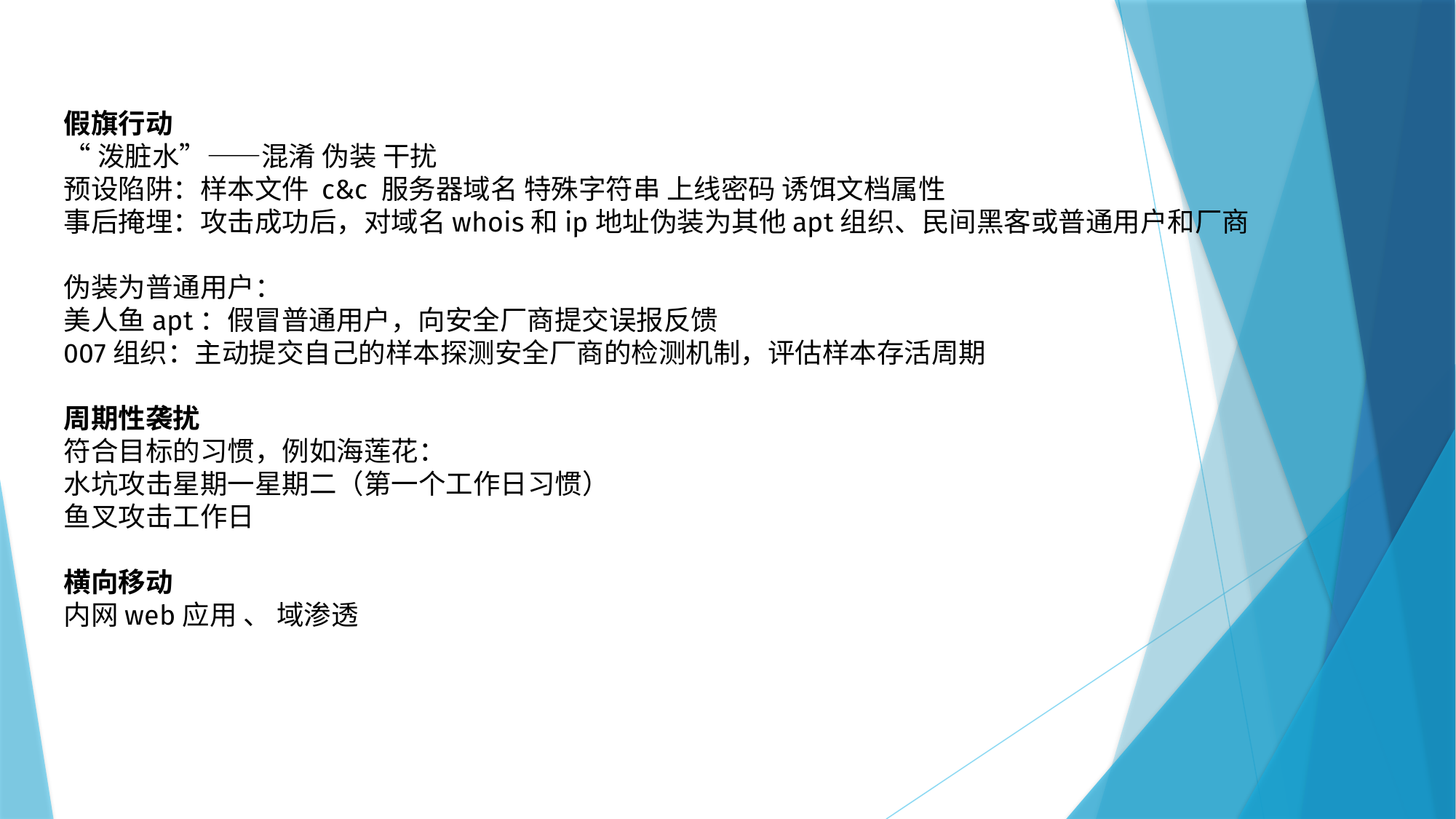

假旗行动
“泼脏水”——混淆 伪装 干扰
预设陷阱：样本文件 c&c 服务器域名 特殊字符串 上线密码 诱饵文档属性
事后掩埋：攻击成功后，对域名whois和ip地址伪装为其他apt组织、民间黑客或普通用户和厂商

伪装为普通用户：
美人鱼apt：假冒普通用户，向安全厂商提交误报反馈
007组织：主动提交自己的样本探测安全厂商的检测机制，评估样本存活周期

周期性袭扰
符合目标的习惯，例如海莲花：
水坑攻击星期一星期二（第一个工作日习惯）
鱼叉攻击工作日

横向移动
内网web应用 、 域渗透